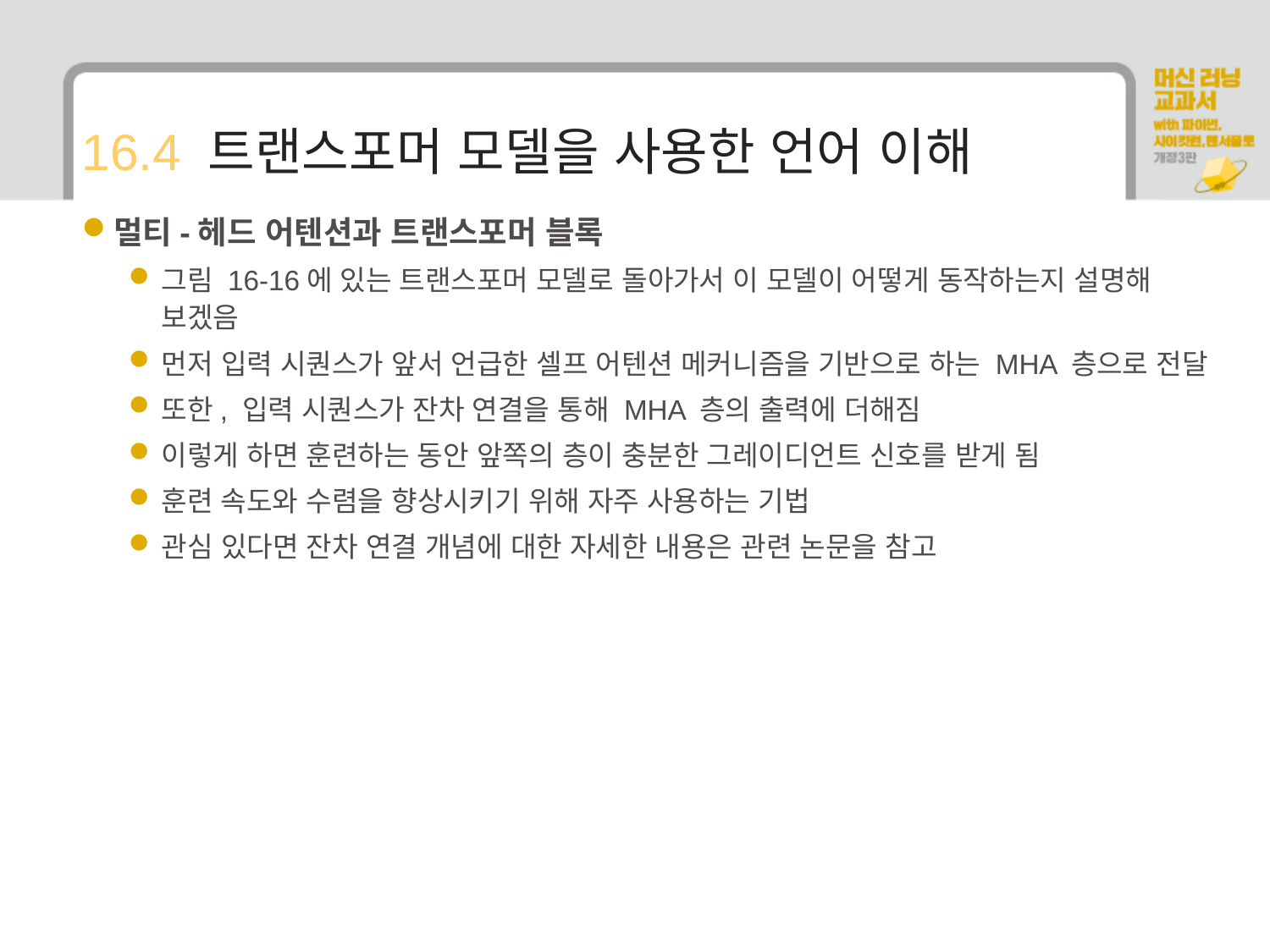

# 16.4 트랜스포머 모델을 사용한 언어 이해
멀티-헤드 어텐션과 트랜스포머 블록
그림 16-16에 있는 트랜스포머 모델로 돌아가서 이 모델이 어떻게 동작하는지 설명해 보겠음
먼저 입력 시퀀스가 앞서 언급한 셀프 어텐션 메커니즘을 기반으로 하는 MHA 층으로 전달
또한, 입력 시퀀스가 잔차 연결을 통해 MHA 층의 출력에 더해짐
이렇게 하면 훈련하는 동안 앞쪽의 층이 충분한 그레이디언트 신호를 받게 됨
훈련 속도와 수렴을 향상시키기 위해 자주 사용하는 기법
관심 있다면 잔차 연결 개념에 대한 자세한 내용은 관련 논문을 참고